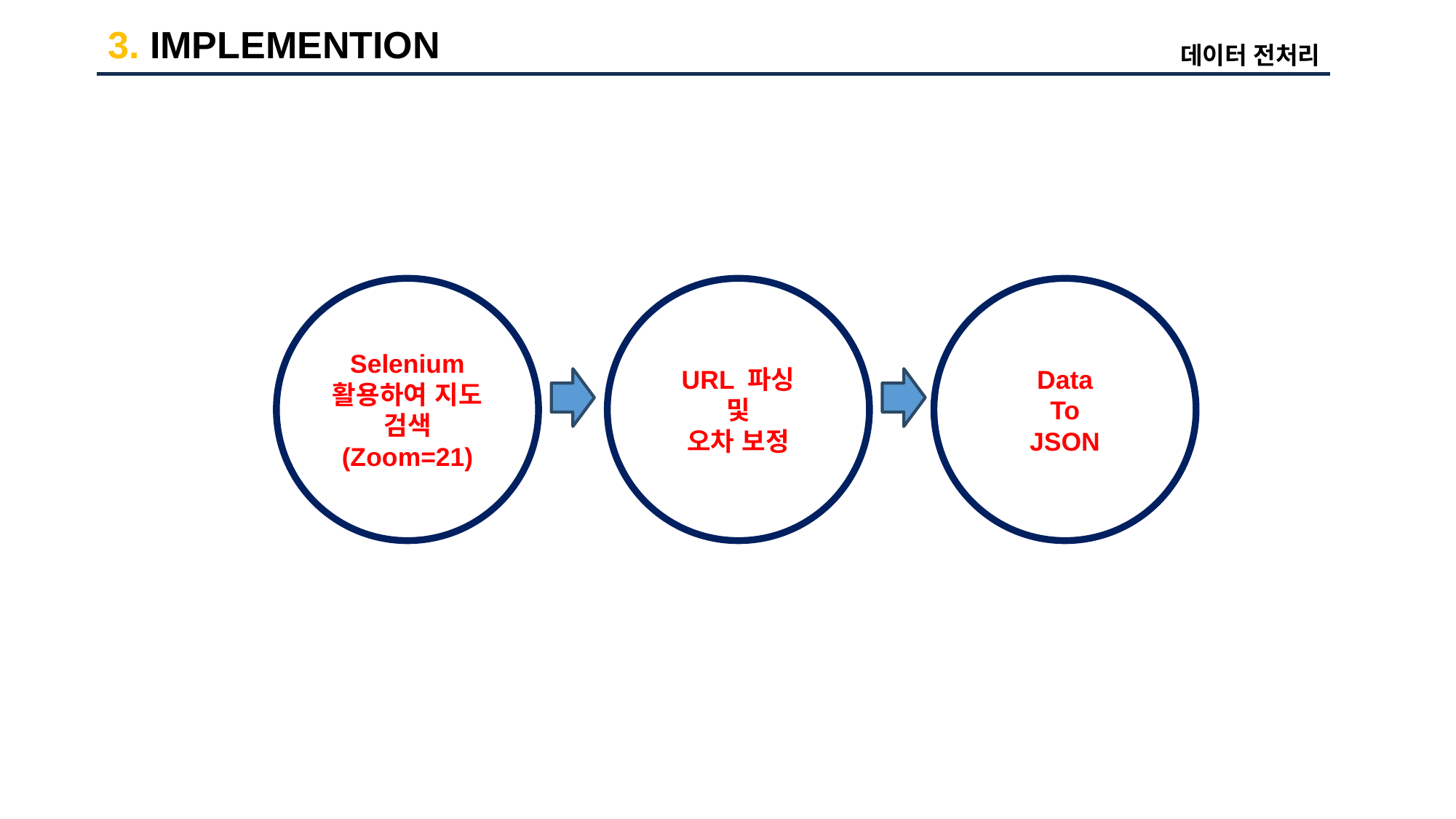

3. IMPLEMENTION
데이터 전처리
Selenium
활용하여 지도 검색
(Zoom=21)
URL 파싱
및
오차 보정
Data
To
JSON